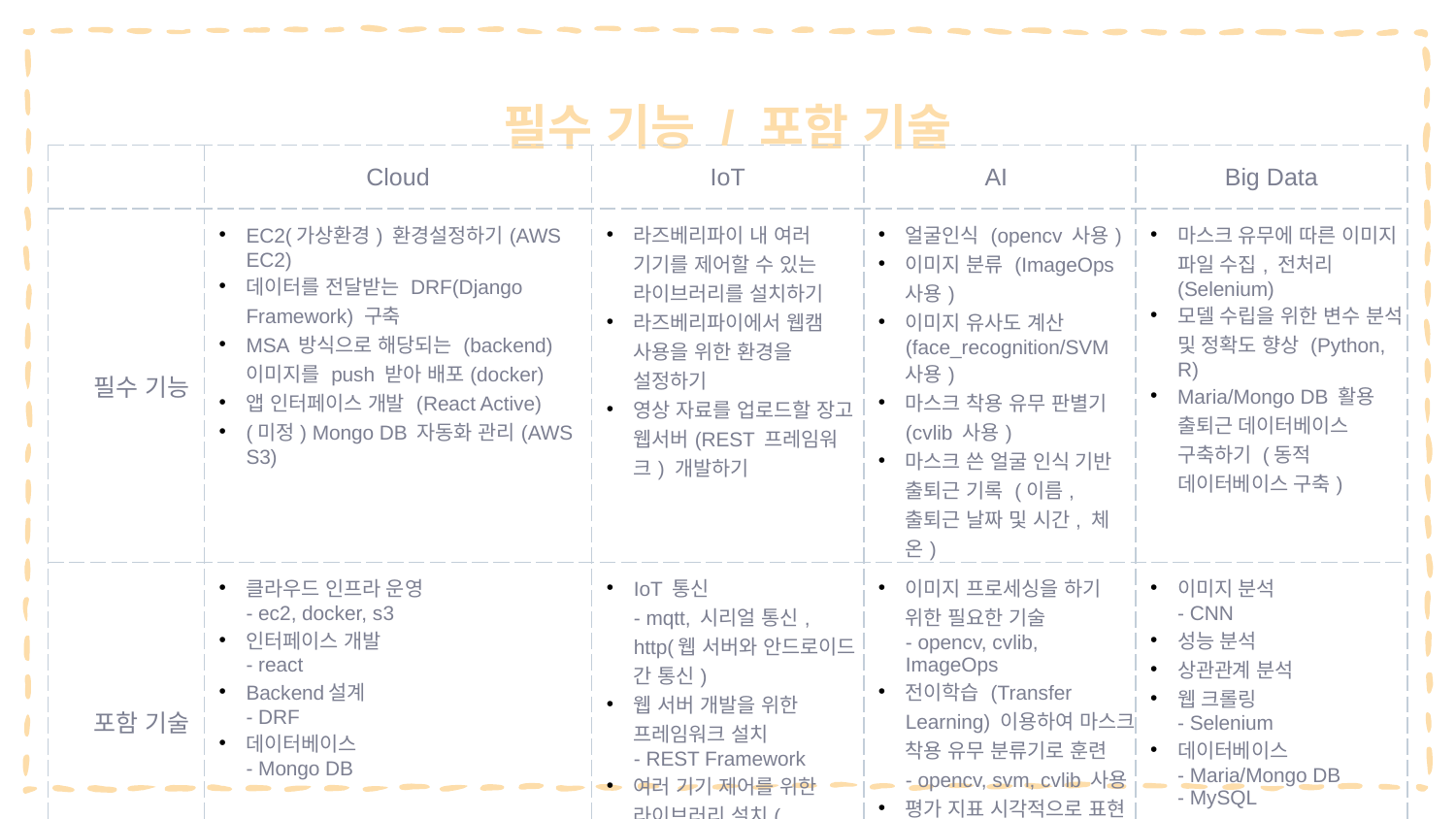

# 필수 기능 / 포함 기술
|  | Cloud | IoT | AI | Big Data |
| --- | --- | --- | --- | --- |
| 필수 기능 | EC2(가상환경) 환경설정하기(AWS EC2) 데이터를 전달받는 DRF(Django Framework) 구축 MSA 방식으로 해당되는 (backend) 이미지를 push 받아 배포(docker) 앱 인터페이스 개발 (React Active) (미정) Mongo DB 자동화 관리(AWS S3) | 라즈베리파이 내 여러 기기를 제어할 수 있는 라이브러리를 설치하기 라즈베리파이에서 웹캠 사용을 위한 환경을 설정하기 영상 자료를 업로드할 장고 웹서버(REST 프레임워크) 개발하기 | 얼굴인식 (opencv 사용) 이미지 분류 (ImageOps 사용) 이미지 유사도 계산 (face\_recognition/SVM 사용) 마스크 착용 유무 판별기 (cvlib 사용) 마스크 쓴 얼굴 인식 기반 출퇴근 기록 (이름, 출퇴근 날짜 및 시간, 체온) | 마스크 유무에 따른 이미지 파일 수집, 전처리 (Selenium) 모델 수립을 위한 변수 분석 및 정확도 향상 (Python, R) Maria/Mongo DB 활용 출퇴근 데이터베이스 구축하기 (동적 데이터베이스 구축) |
| 포함 기술 | 클라우드 인프라 운영 - ec2, docker, s3 인터페이스 개발 - react Backend설계 - DRF 데이터베이스 - Mongo DB | IoT 통신 - mqtt, 시리얼 통신, http(웹 서버와 안드로이드 간 통신) 웹 서버 개발을 위한 프레임워크 설치 - REST Framework 여러 기기 제어를 위한 라이브러리 설치(라즈베리파이) | 이미지 프로세싱을 하기 위한 필요한 기술 - opencv, cvlib, ImageOps 전이학습 (Transfer Learning) 이용하여 마스크 착용 유무 분류기로 훈련 - opencv, svm, cvlib 사용 평가 지표 시각적으로 표현 - matplotlib | 이미지 분석 - CNN 성능 분석 상관관계 분석 웹 크롤링 - Selenium 데이터베이스 - Maria/Mongo DB - MySQL |